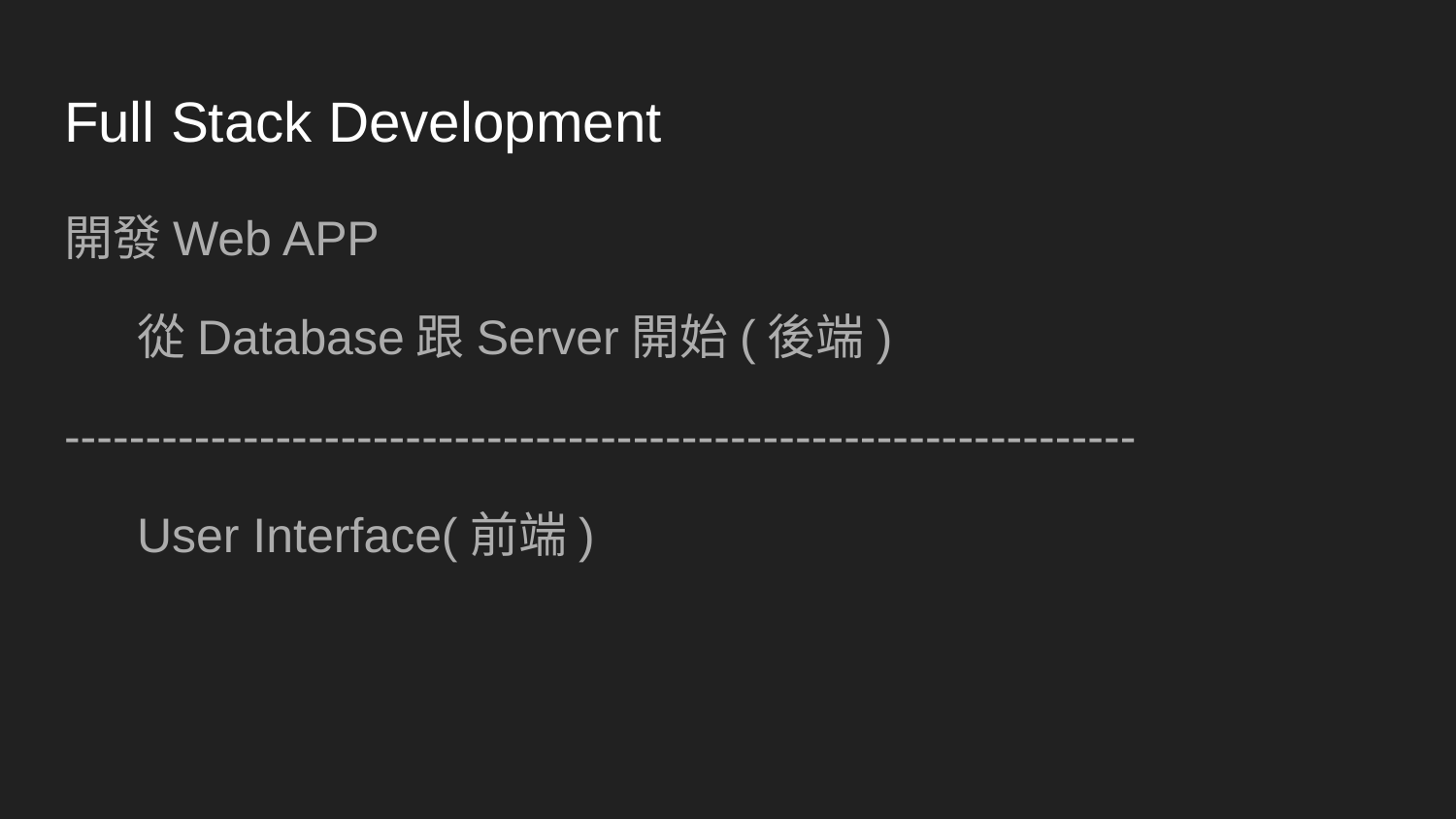

# Full Stack Development
開發Web APP
從Database跟Server開始(後端)
------------------------------------------------------------------
User Interface(前端)